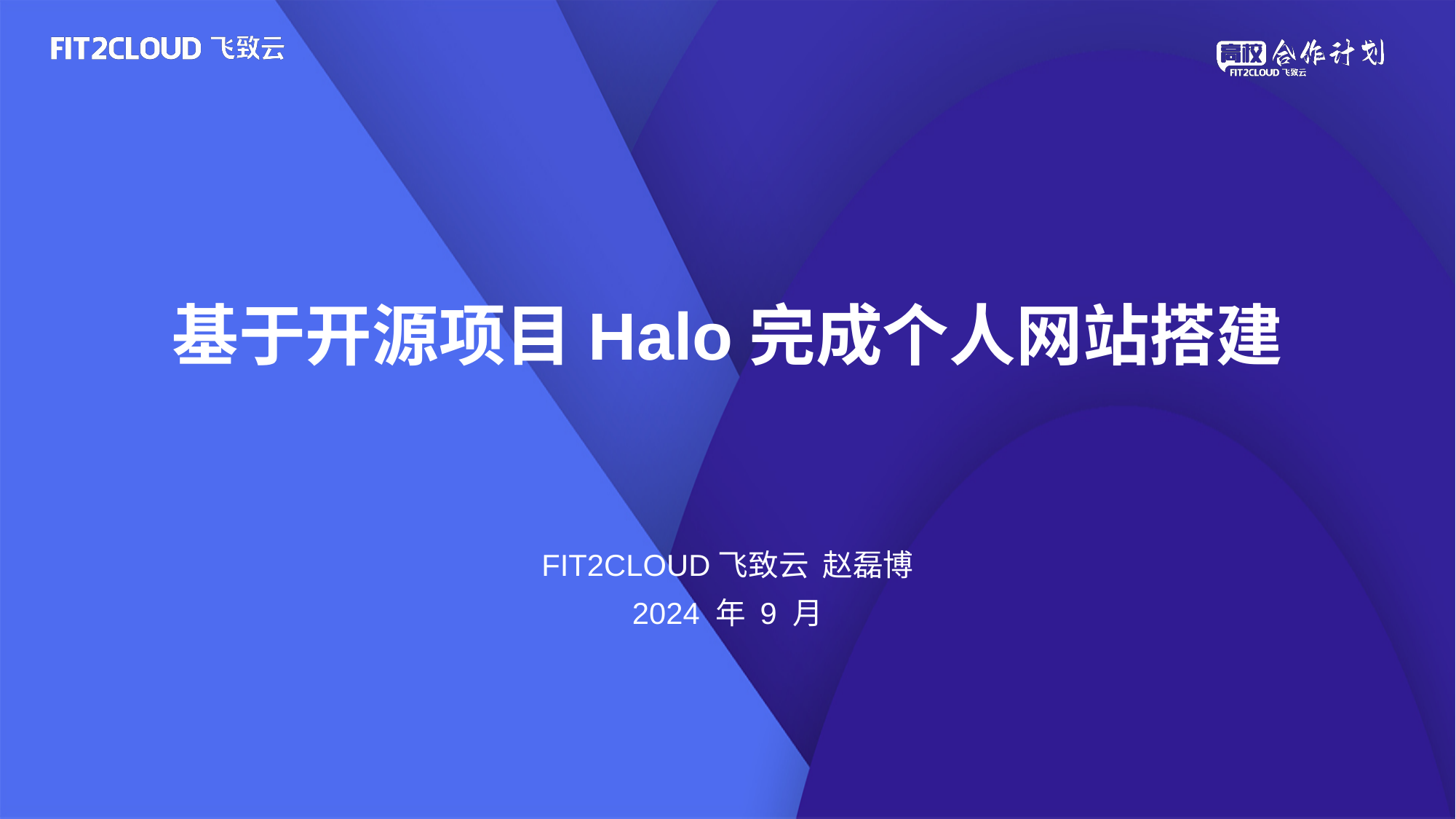

# 基于开源项目Halo完成个人网站搭建
FIT2CLOUD飞致云  赵磊博
2024 年 9 月